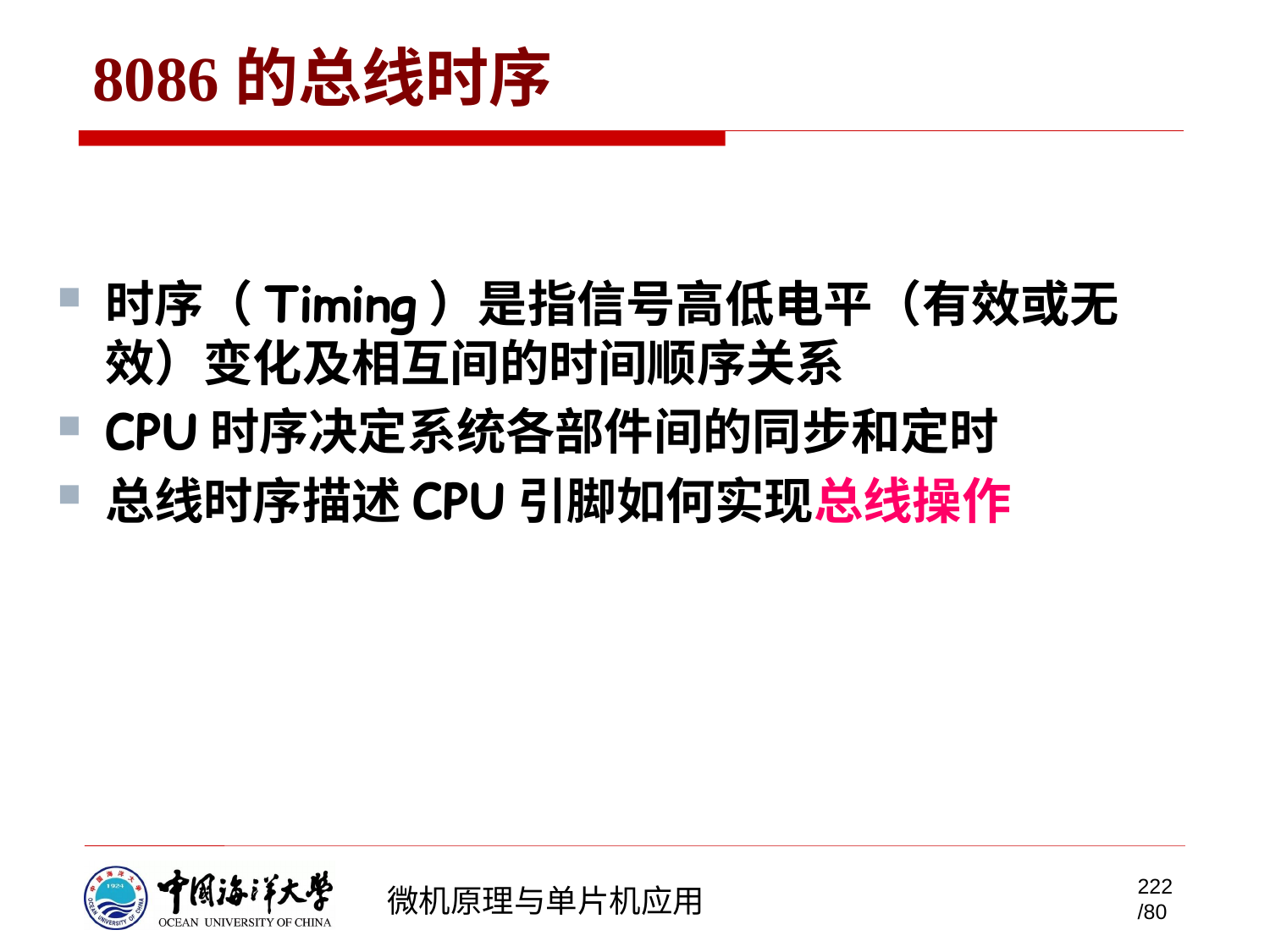

# 8086的总线时序
时序（Timing）是指信号高低电平（有效或无效）变化及相互间的时间顺序关系
CPU时序决定系统各部件间的同步和定时
总线时序描述CPU引脚如何实现总线操作

222/80